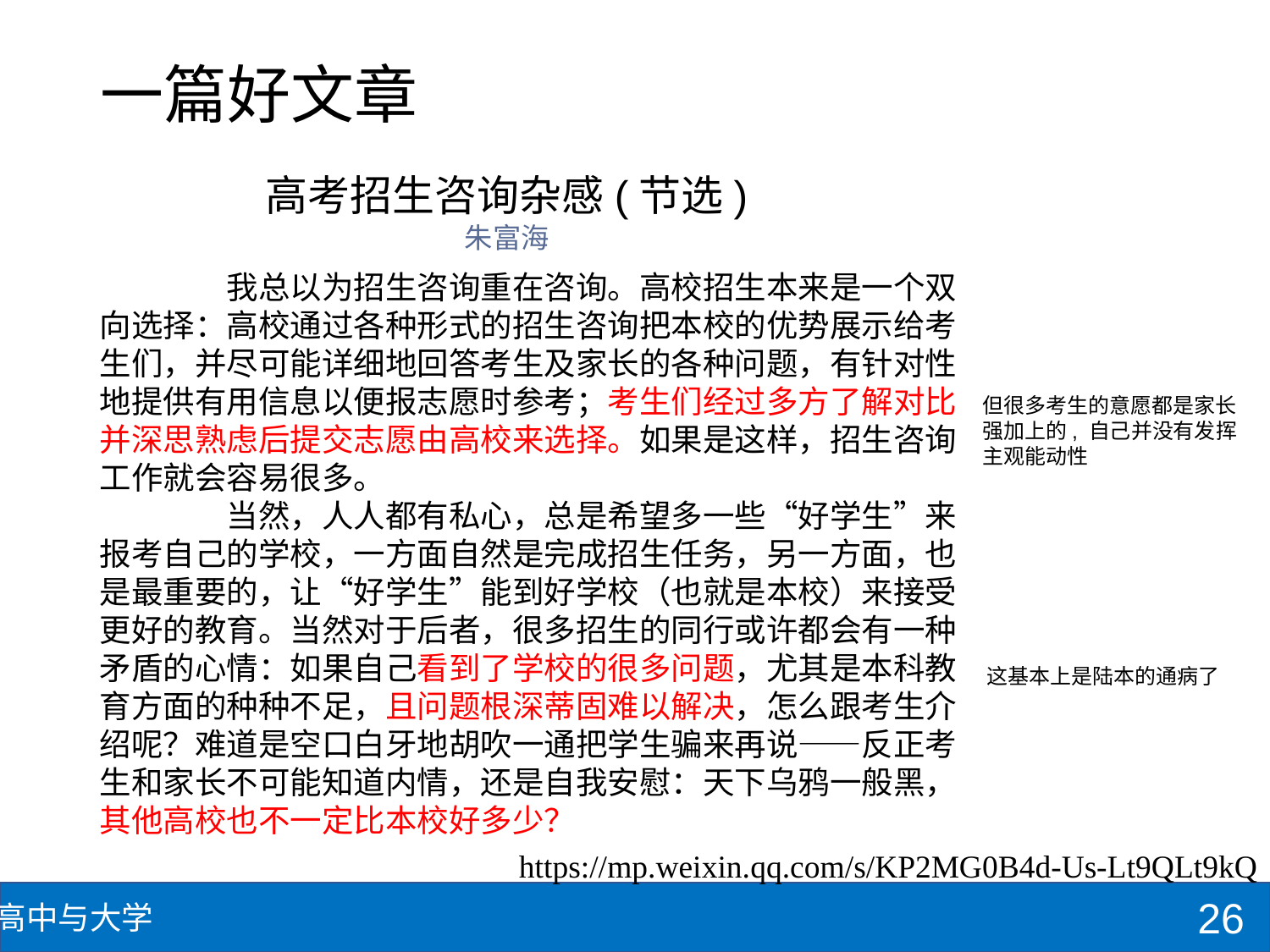

# 一篇好文章
高考招生咨询杂感(节选)
朱富海
	我总以为招生咨询重在咨询。高校招生本来是一个双向选择：高校通过各种形式的招生咨询把本校的优势展示给考生们，并尽可能详细地回答考生及家长的各种问题，有针对性地提供有用信息以便报志愿时参考；考生们经过多方了解对比并深思熟虑后提交志愿由高校来选择。如果是这样，招生咨询工作就会容易很多。
	当然，人人都有私心，总是希望多一些“好学生”来报考自己的学校，一方面自然是完成招生任务，另一方面，也是最重要的，让“好学生”能到好学校（也就是本校）来接受更好的教育。当然对于后者，很多招生的同行或许都会有一种矛盾的心情：如果自己看到了学校的很多问题，尤其是本科教育方面的种种不足，且问题根深蒂固难以解决，怎么跟考生介绍呢？难道是空口白牙地胡吹一通把学生骗来再说——反正考生和家长不可能知道内情，还是自我安慰：天下乌鸦一般黑，其他高校也不一定比本校好多少？
但很多考生的意愿都是家长强加上的, 自己并没有发挥主观能动性
这基本上是陆本的通病了
https://mp.weixin.qq.com/s/KP2MG0B4d-Us-Lt9QLt9kQ
26